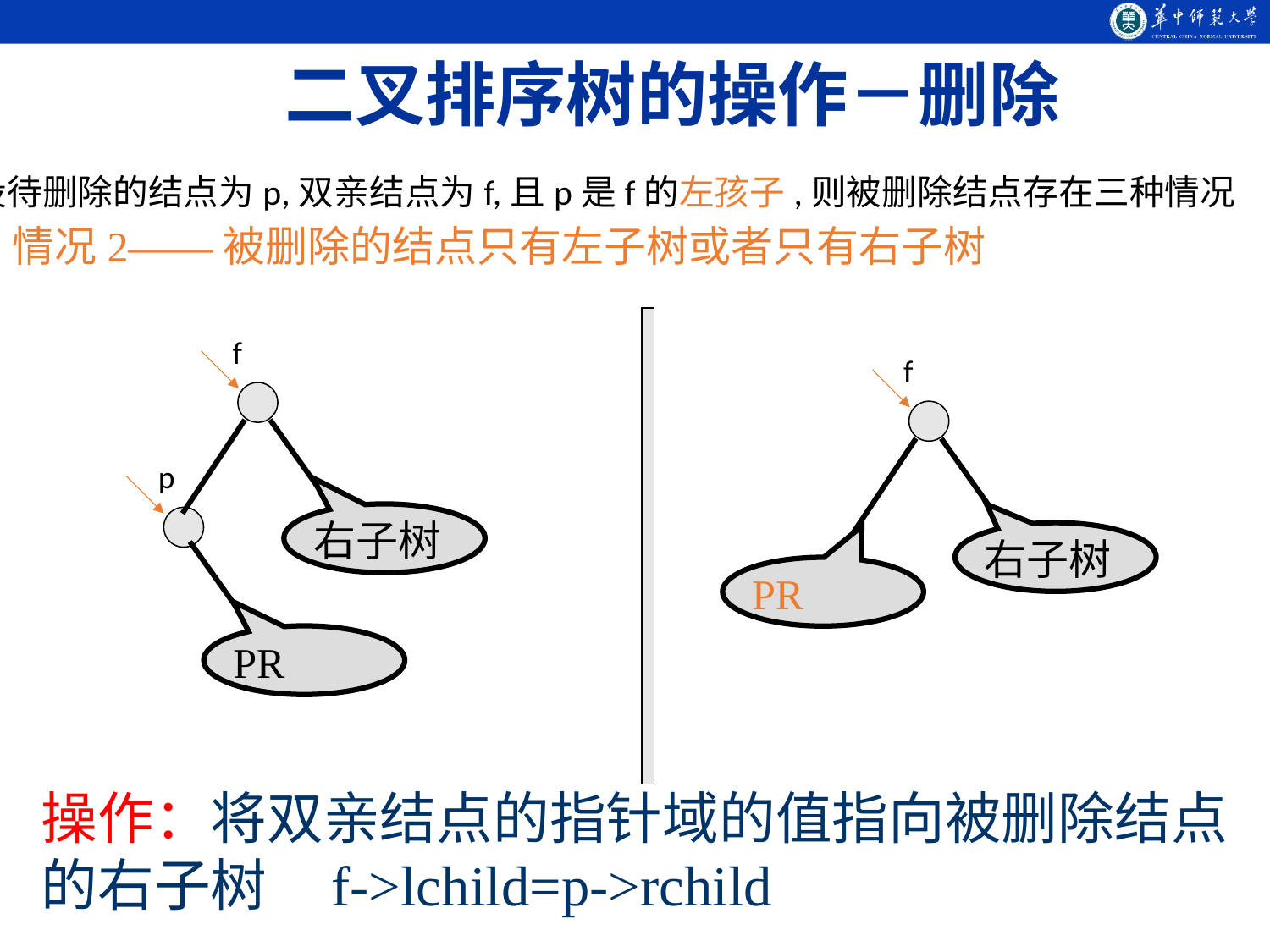

二叉排序树的操作－删除
设待删除的结点为p,双亲结点为f,且p是f的左孩子,则被删除结点存在三种情况
情况2——被删除的结点只有左子树或者只有右子树

f
f

右子树
PR

p

右子树

PR
操作：将双亲结点的指针域的值指向被删除结点的右子树    f->lchild=p->rchild